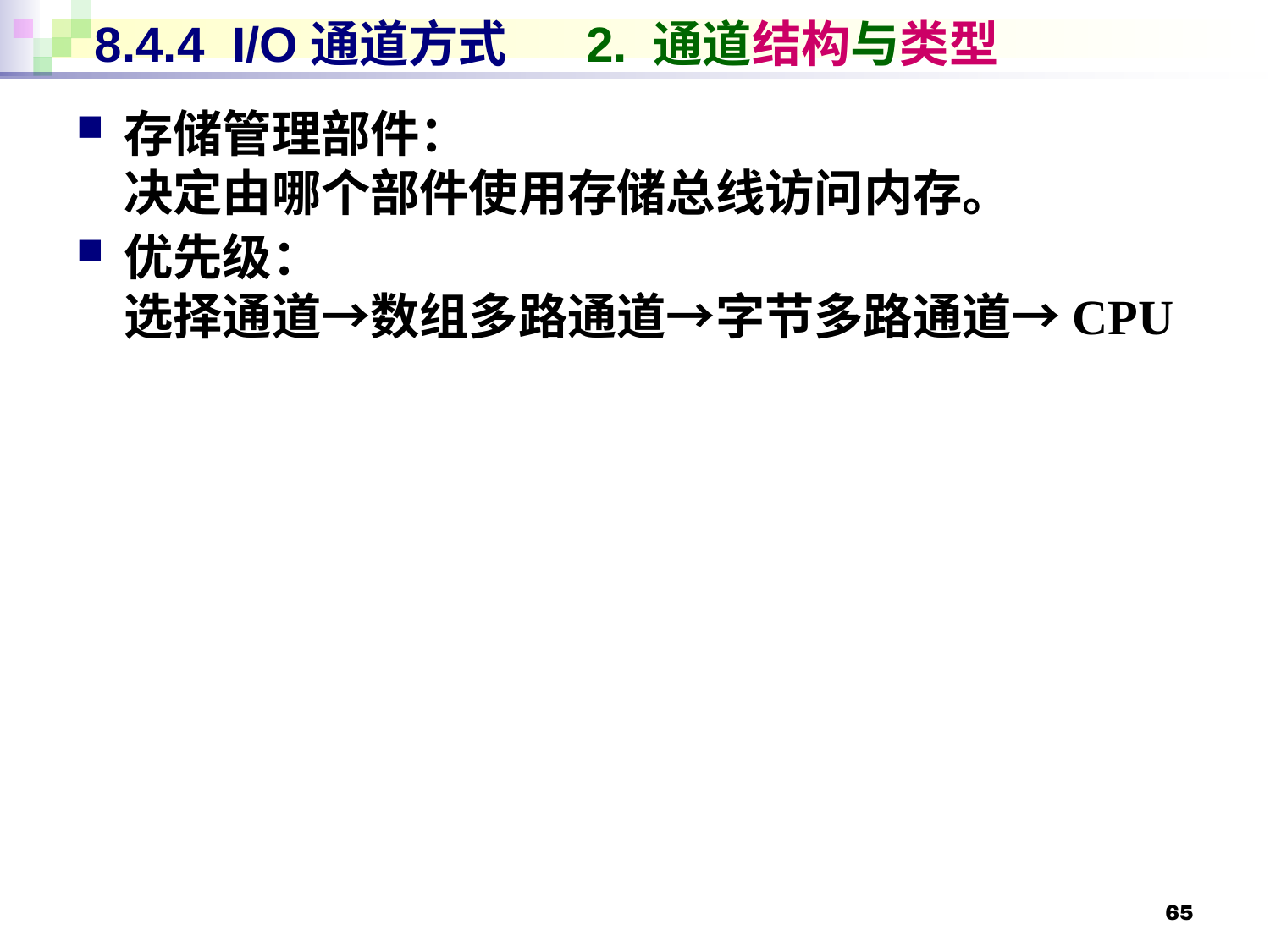

# 8.4.4  I/O通道方式      2. 通道结构与类型
存储管理部件：
决定由哪个部件使用存储总线访问内存。
优先级：
选择通道→数组多路通道→字节多路通道→CPU
65